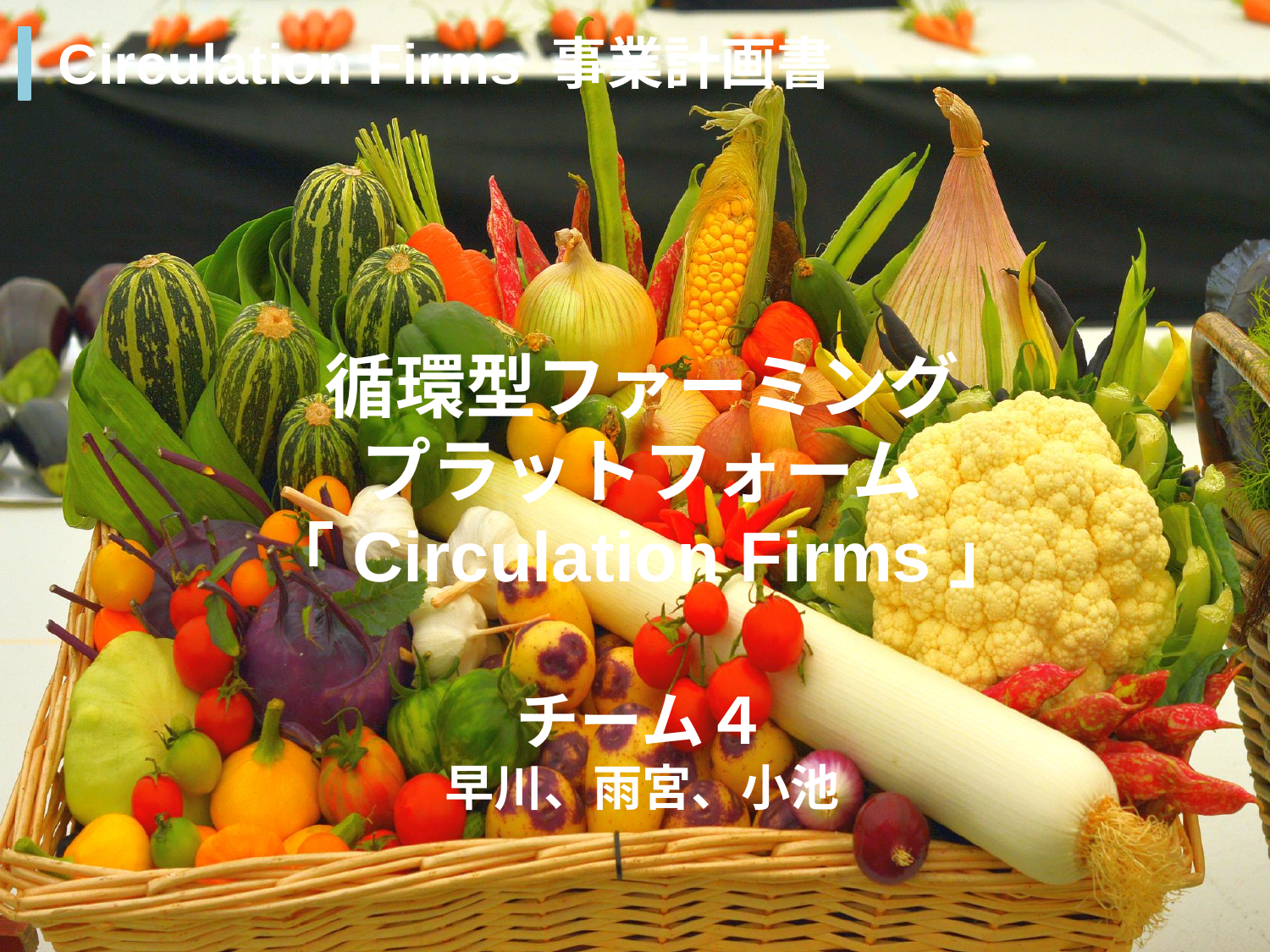

# Circulation Firms 事業計画書
循環型ファーミング
プラットフォーム
「Circulation Firms」

チーム４
早川、雨宮、小池